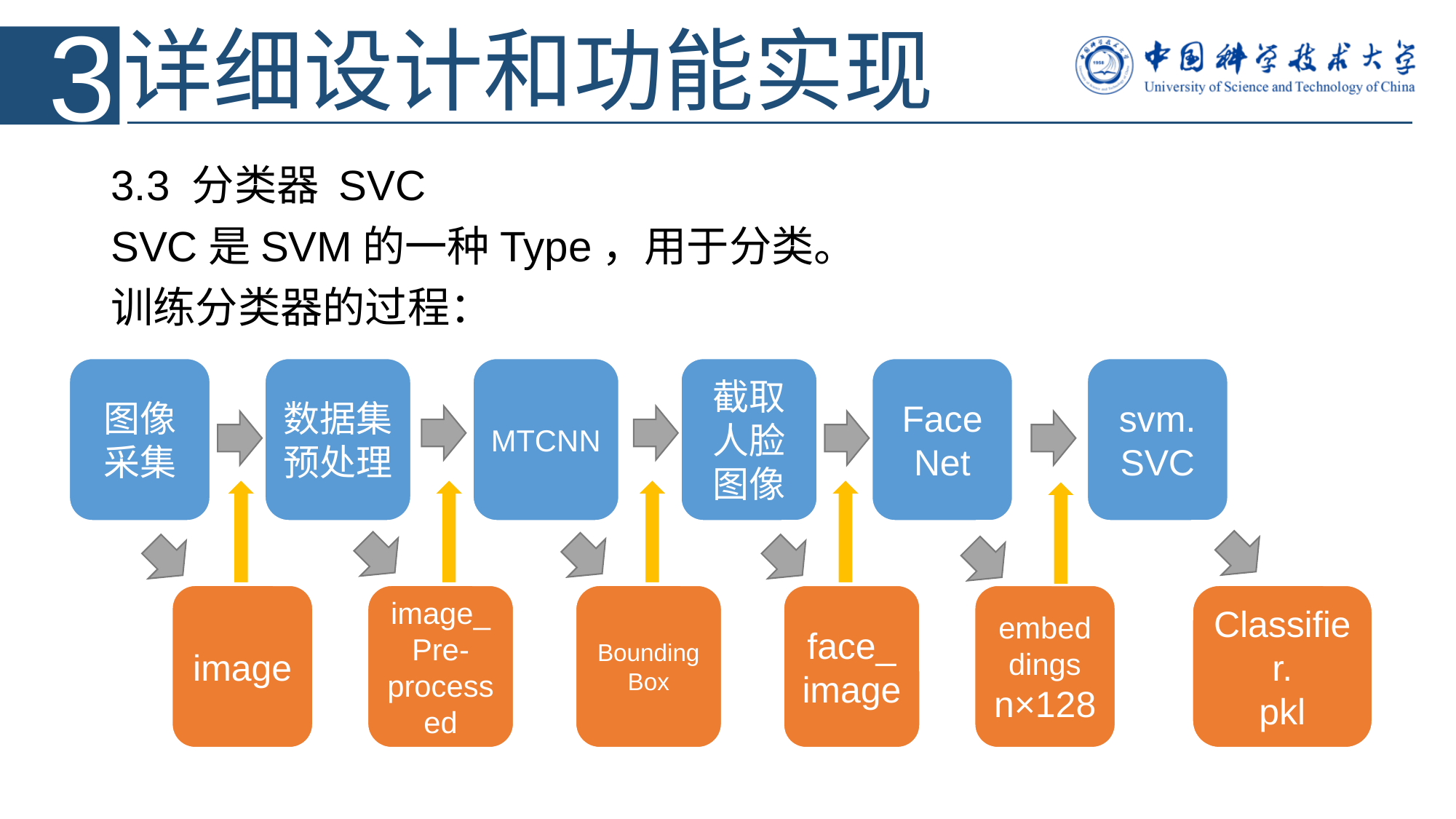

3
# 详细设计和功能实现
3.3 分类器 SVC
SVC是SVM的一种Type，用于分类。
训练分类器的过程：

svm.
SVC
截取人脸图像
Face
Net
图像采集
数据集
预处理
MTCNN

Classifier.
pkl
face_
image
embeddings
n×128
image
image_
Pre-
processed
Bounding
Box